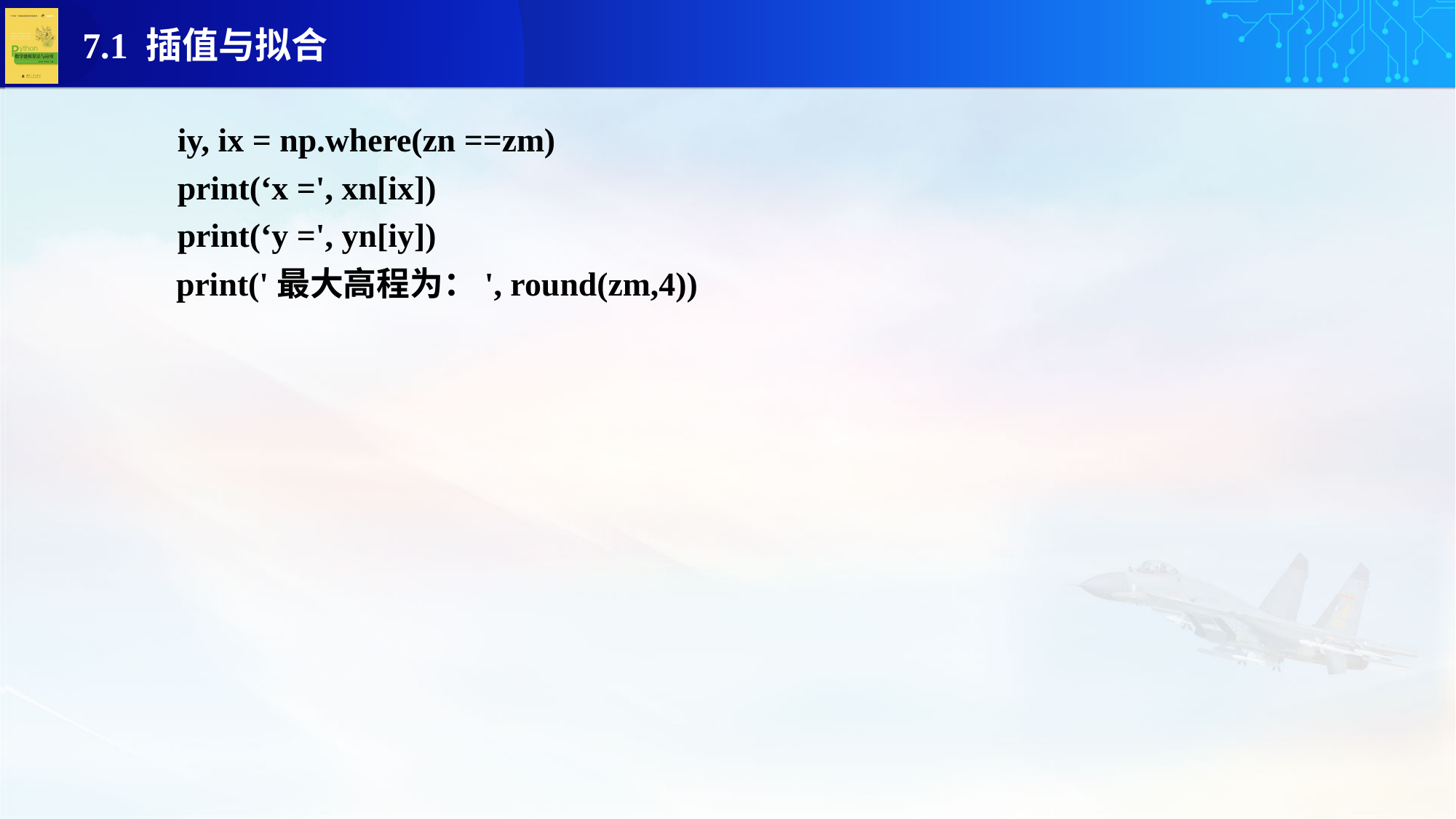

iy, ix = np.where(zn ==zm)
print(‘x =', xn[ix])
print(‘y =', yn[iy])
          print('最大高程为：', round(zm,4))